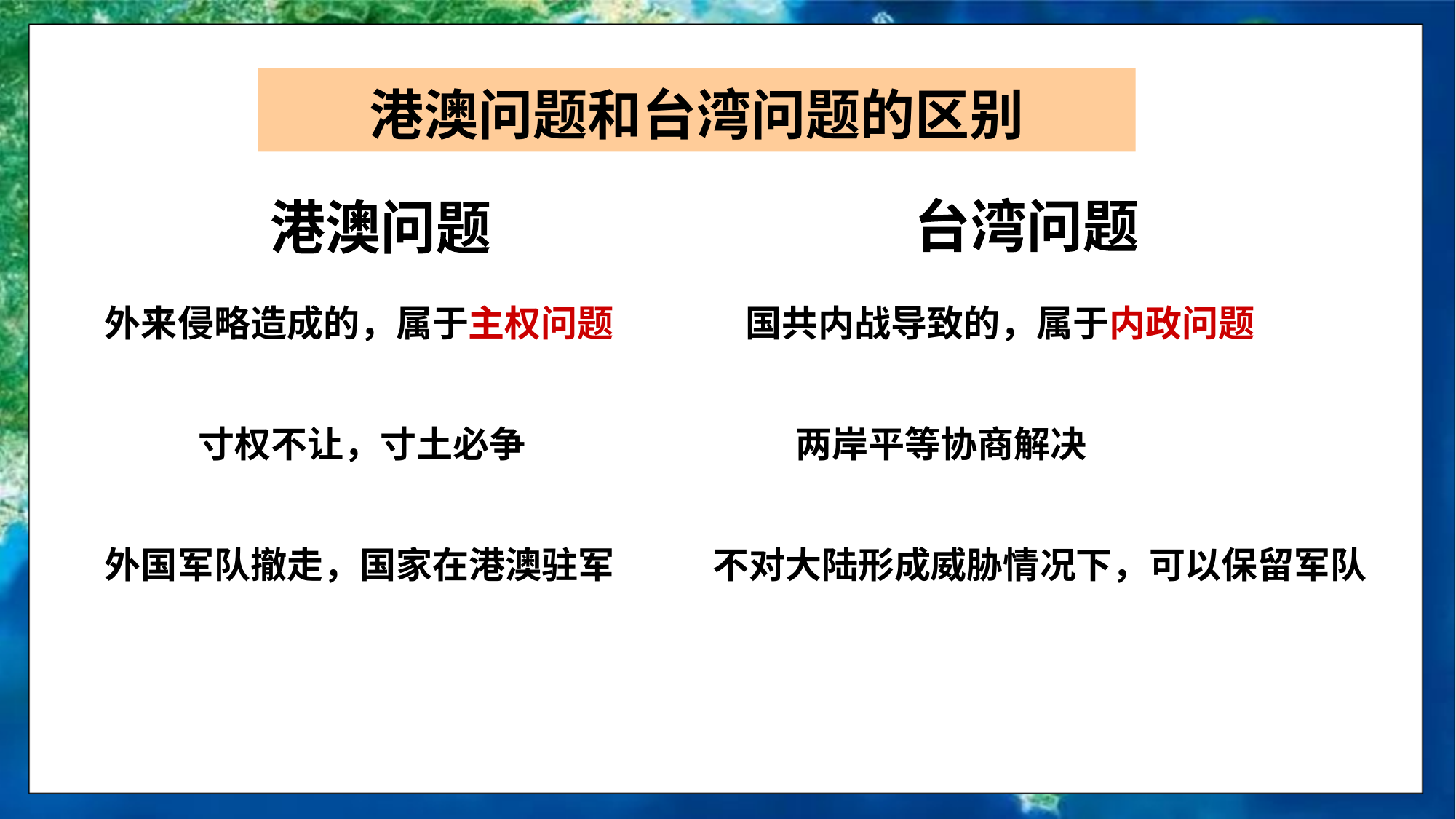

港澳问题和台湾问题的区别
台湾问题
港澳问题
外来侵略造成的，属于主权问题                国共内战导致的，属于内政问题

         寸权不让，寸土必争                                 两岸平等协商解决

外国军队撤走，国家在港澳驻军            不对大陆形成威胁情况下，可以保留军队